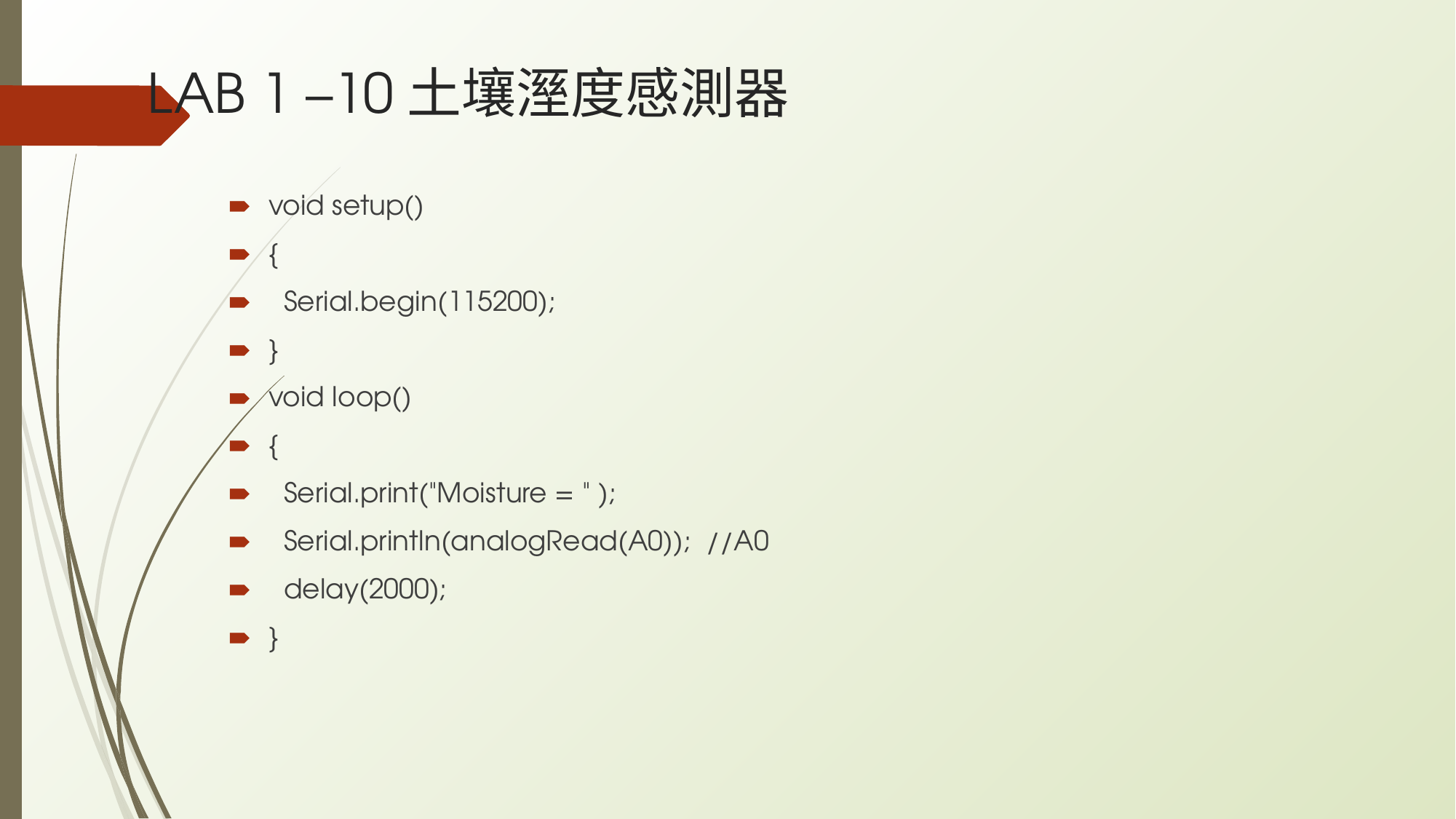

# LAB 1 –10土壤溼度感測器
void setup()
{
  Serial.begin(115200);
}
void loop()
{
  Serial.print("Moisture = " );
  Serial.println(analogRead(A0));  //A0
  delay(2000);
}